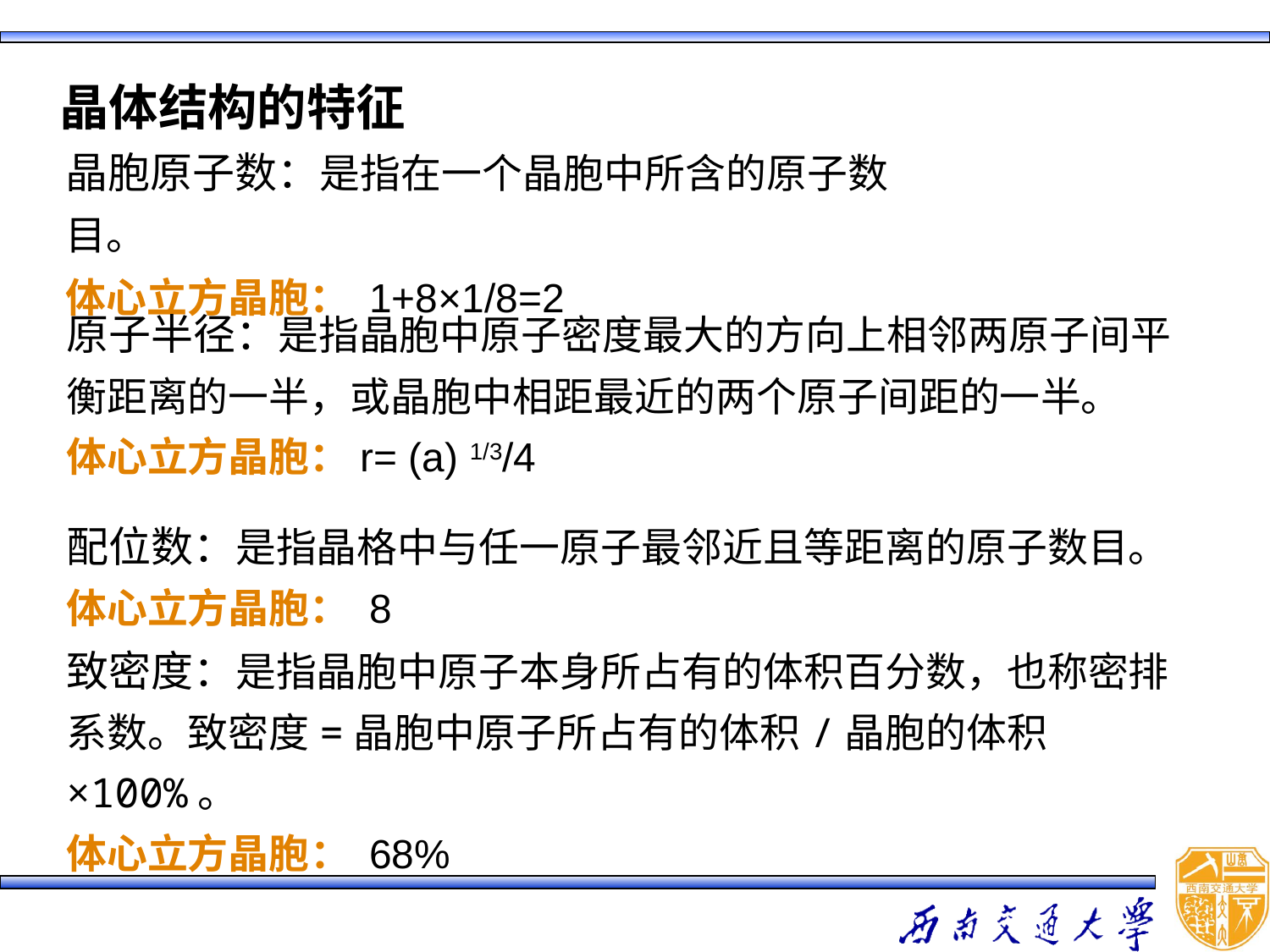

晶体结构的特征
晶胞原子数：是指在一个晶胞中所含的原子数目。
体心立方晶胞： 1+8×1/8=2
原子半径：是指晶胞中原子密度最大的方向上相邻两原子间平衡距离的一半，或晶胞中相距最近的两个原子间距的一半。
体心立方晶胞：r= (a) 1/3/4
配位数：是指晶格中与任一原子最邻近且等距离的原子数目。
体心立方晶胞： 8
致密度：是指晶胞中原子本身所占有的体积百分数，也称密排系数。致密度=晶胞中原子所占有的体积/晶胞的体积×100%。
体心立方晶胞： 68%